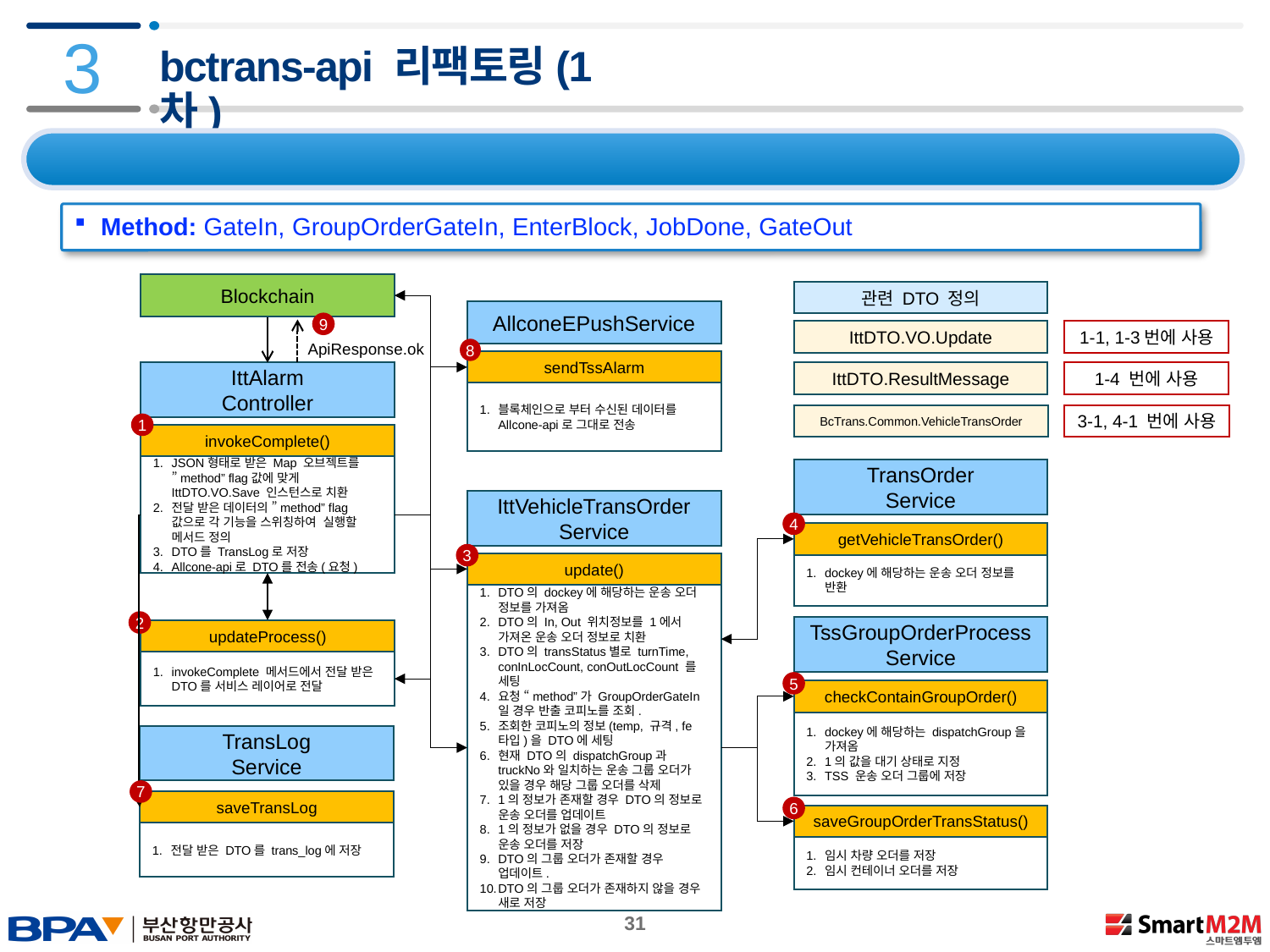

3
# bctrans-api 리팩토링(1차)
3.4 TSS 개선사항 – 운송 오더 변경
Method: GateIn, GroupOrderGateIn, EnterBlock, JobDone, GateOut
Blockchain
관련 DTO 정의
AllconeEPushService
9
IttDTO.VO.Update
1-1, 1-3번에 사용
ApiResponse.ok
8
sendTssAlarm
IttDTO.ResultMessage
1-4 번에 사용
IttAlarm
Controller
블록체인으로 부터 수신된 데이터를 Allcone-api로 그대로 전송
BcTrans.Common.VehicleTransOrder
3-1, 4-1 번에 사용
1
invokeComplete()
JSON형태로 받은 Map 오브젝트를
”method” flag값에 맞게
IttDTO.VO.Save 인스턴스로 치환
전달 받은 데이터의 ”method” flag값으로 각 기능을 스위칭하여  실행할 메서드 정의
DTO를 TransLog로 저장
Allcone-api로 DTO를 전송(요청)
TransOrder
Service
IttVehicleTransOrder
Service
4
getVehicleTransOrder()
3
update()
dockey에 해당하는 운송 오더 정보를 반환
DTO의 dockey에 해당하는 운송 오더 정보를 가져옴
DTO의 In, Out 위치정보를 1에서 가져온 운송 오더 정보로 치환
DTO의 transStatus별로 turnTime, conInLocCount, conOutLocCount 를 세팅
요청 “method”가 GroupOrderGateIn일 경우 반출 코피노를 조회.
조회한 코피노의 정보(temp, 규격, fe타입)을 DTO에 세팅
현재 DTO의 dispatchGroup과 truckNo와 일치하는 운송 그룹 오더가 있을 경우 해당 그룹 오더를 삭제
1의 정보가 존재할 경우 DTO의 정보로 운송 오더를 업데이트
1의 정보가 없을 경우 DTO의 정보로 운송 오더를 저장
DTO의 그룹 오더가 존재할 경우 업데이트.
DTO의 그룹 오더가 존재하지 않을 경우
새로 저장
2
TssGroupOrderProcess
Service
updateProcess()
invokeComplete 메서드에서 전달 받은
DTO를 서비스 레이어로 전달
5
checkContainGroupOrder()
dockey에 해당하는 dispatchGroup을 가져옴
1의 값을 대기 상태로 지정
TSS 운송 오더 그룹에 저장
TransLog
Service
7
saveTransLog
6
saveGroupOrderTransStatus()
전달 받은 DTO를 trans_log에 저장
임시 차량 오더를 저장
임시 컨테이너 오더를 저장
  31